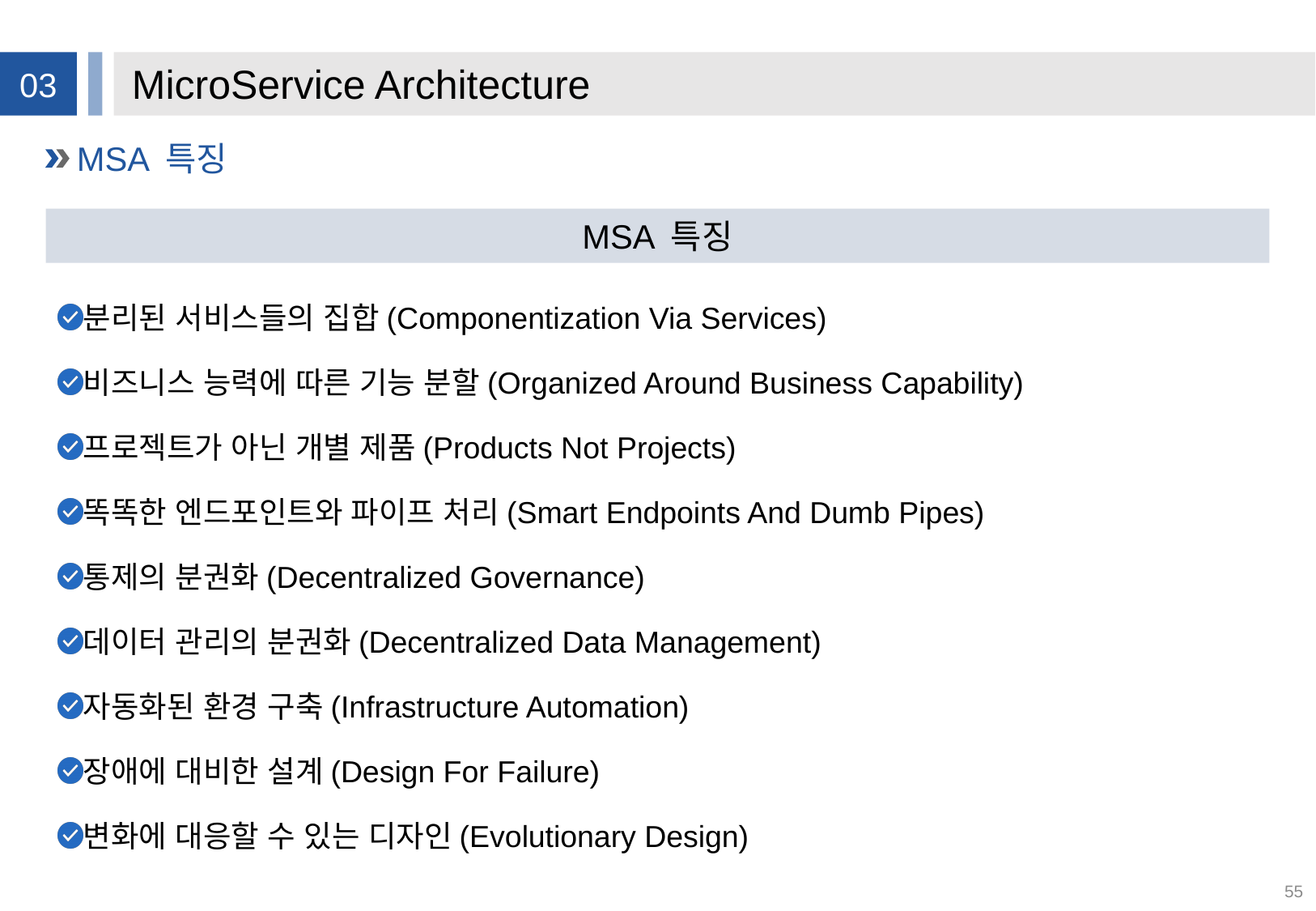

# MicroService Architecture
03
MSA 특징
MSA 특징
분리된 서비스들의 집합(Componentization Via Services)
비즈니스 능력에 따른 기능 분할(Organized Around Business Capability)
프로젝트가 아닌 개별 제품(Products Not Projects)
똑똑한 엔드포인트와 파이프 처리(Smart Endpoints And Dumb Pipes)
통제의 분권화(Decentralized Governance)
데이터 관리의 분권화(Decentralized Data Management)
자동화된 환경 구축(Infrastructure Automation)
장애에 대비한 설계(Design For Failure)
변화에 대응할 수 있는 디자인(Evolutionary Design)
55